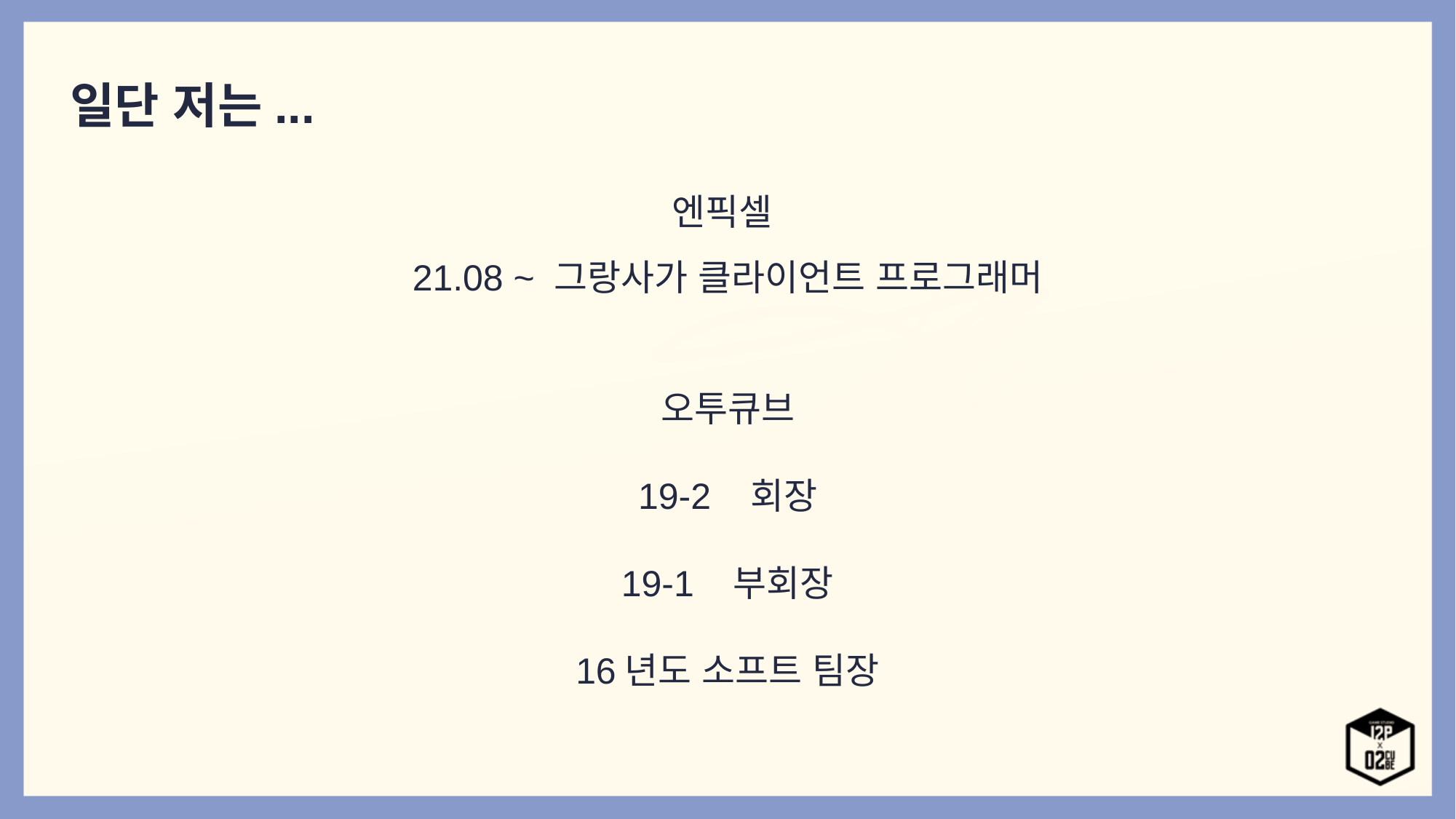

일단 저는...
엔픽셀
21.08 ~ 그랑사가 클라이언트 프로그래머

오투큐브
19-2   회장
19-1   부회장
16년도 소프트 팀장